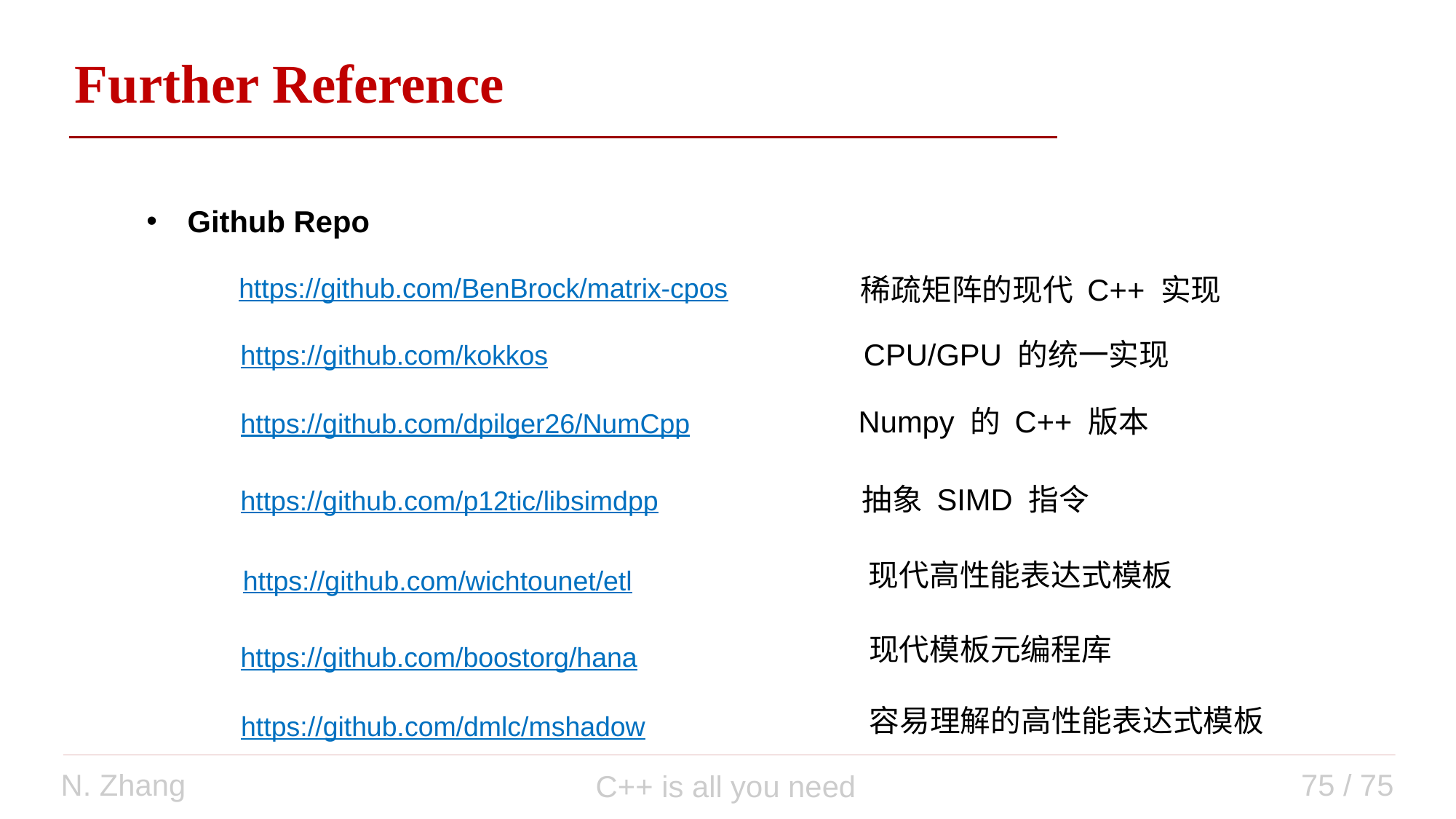

Further Reference
Github Repo
https://github.com/BenBrock/matrix-cpos

稀疏矩阵的现代 C++ 实现
CPU/GPU 的统一实现
https://github.com/kokkos

Numpy 的 C++ 版本
https://github.com/dpilger26/NumCpp

抽象 SIMD 指令
https://github.com/p12tic/libsimdpp

现代高性能表达式模板
https://github.com/wichtounet/etl

现代模板元编程库
https://github.com/boostorg/hana

容易理解的高性能表达式模板
https://github.com/dmlc/mshadow

N. Zhang
75 / 75
C++ is all you need